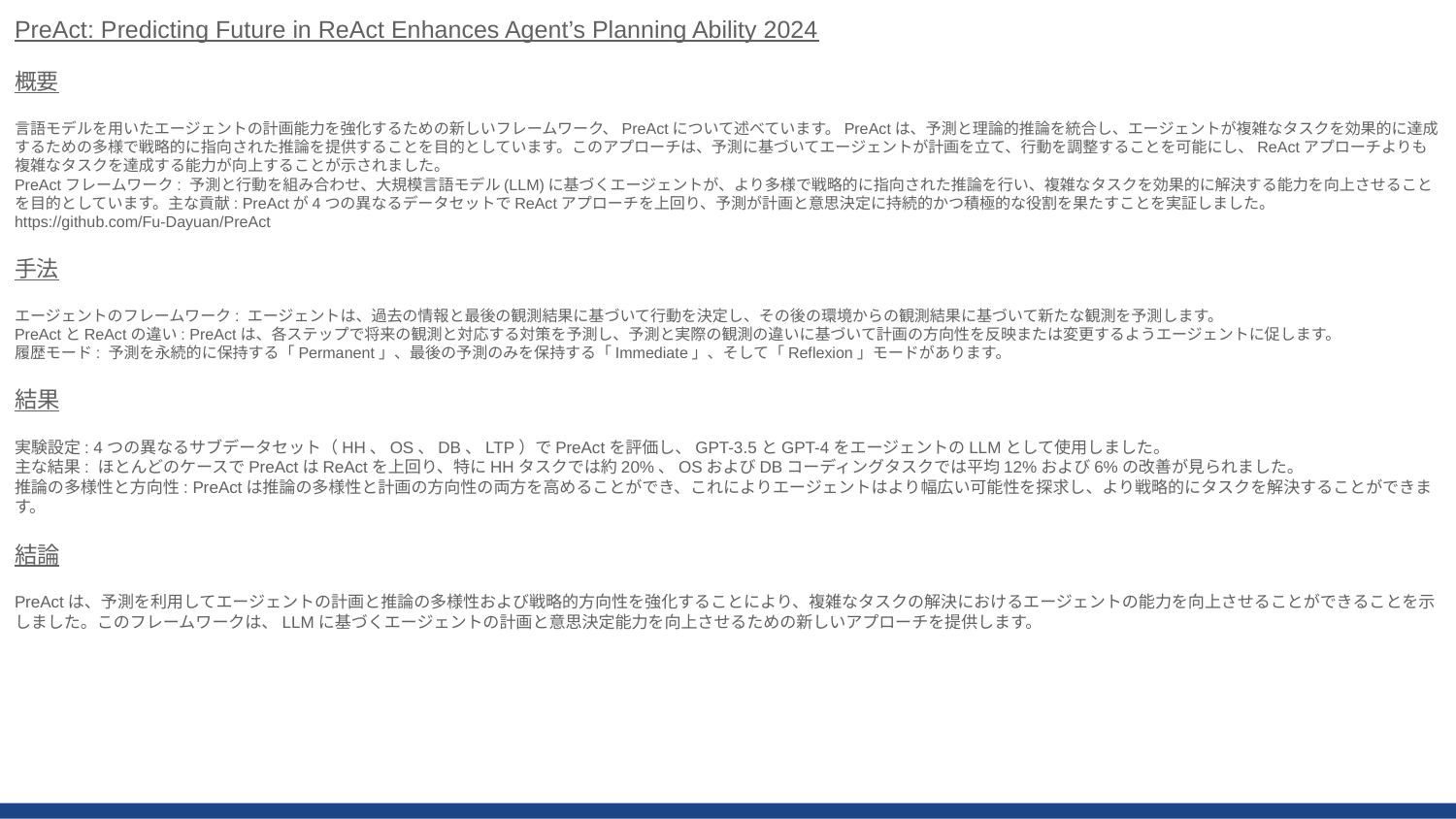

PreAct: Predicting Future in ReAct Enhances Agent’s Planning Ability 2024
概要
言語モデルを用いたエージェントの計画能力を強化するための新しいフレームワーク、PreActについて述べています。PreActは、予測と理論的推論を統合し、エージェントが複雑なタスクを効果的に達成するための多様で戦略的に指向された推論を提供することを目的としています。このアプローチは、予測に基づいてエージェントが計画を立て、行動を調整することを可能にし、ReActアプローチよりも複雑なタスクを達成する能力が向上することが示されました。
PreActフレームワーク: 予測と行動を組み合わせ、大規模言語モデル(LLM)に基づくエージェントが、より多様で戦略的に指向された推論を行い、複雑なタスクを効果的に解決する能力を向上させることを目的としています。主な貢献: PreActが4つの異なるデータセットでReActアプローチを上回り、予測が計画と意思決定に持続的かつ積極的な役割を果たすことを実証しました。
https://github.com/Fu-Dayuan/PreAct
手法
エージェントのフレームワーク: エージェントは、過去の情報と最後の観測結果に基づいて行動を決定し、その後の環境からの観測結果に基づいて新たな観測を予測します。
PreActとReActの違い: PreActは、各ステップで将来の観測と対応する対策を予測し、予測と実際の観測の違いに基づいて計画の方向性を反映または変更するようエージェントに促します。
履歴モード: 予測を永続的に保持する「Permanent」、最後の予測のみを保持する「Immediate」、そして「Reflexion」モードがあります。
結果
実験設定: 4つの異なるサブデータセット（HH、OS、DB、LTP）でPreActを評価し、GPT-3.5とGPT-4をエージェントのLLMとして使用しました。
主な結果: ほとんどのケースでPreActはReActを上回り、特にHHタスクでは約20%、OSおよびDBコーディングタスクでは平均12%および6%の改善が見られました。
推論の多様性と方向性: PreActは推論の多様性と計画の方向性の両方を高めることができ、これによりエージェントはより幅広い可能性を探求し、より戦略的にタスクを解決することができます。
結論
PreActは、予測を利用してエージェントの計画と推論の多様性および戦略的方向性を強化することにより、複雑なタスクの解決におけるエージェントの能力を向上させることができることを示しました。このフレームワークは、LLMに基づくエージェントの計画と意思決定能力を向上させるための新しいアプローチを提供します。